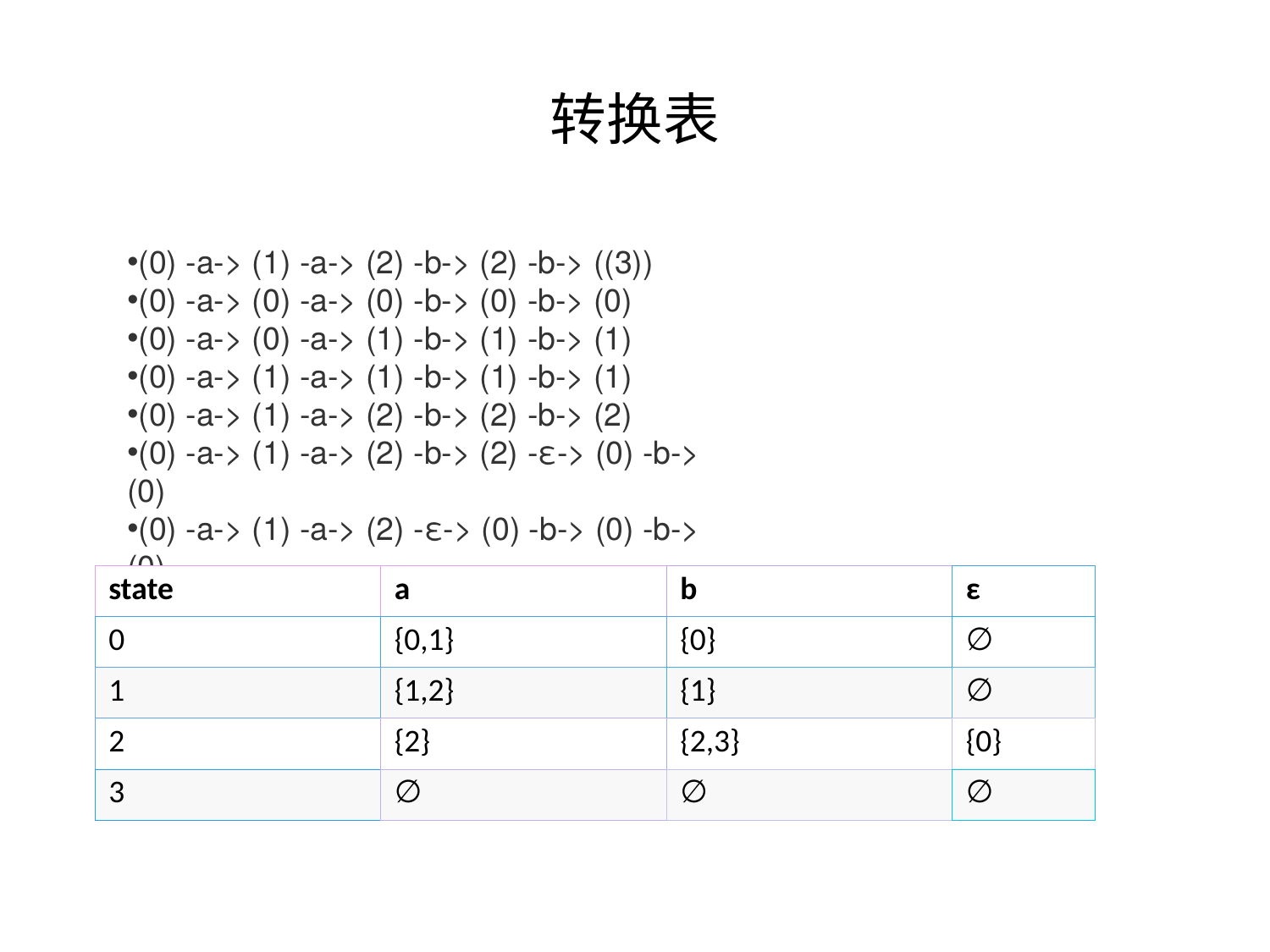

# 转换表
(0) -a-> (1) -a-> (2) -b-> (2) -b-> ((3))
(0) -a-> (0) -a-> (0) -b-> (0) -b-> (0)
(0) -a-> (0) -a-> (1) -b-> (1) -b-> (1)
(0) -a-> (1) -a-> (1) -b-> (1) -b-> (1)
(0) -a-> (1) -a-> (2) -b-> (2) -b-> (2)
(0) -a-> (1) -a-> (2) -b-> (2) -ε-> (0) -b-> (0)
(0) -a-> (1) -a-> (2) -ε-> (0) -b-> (0) -b-> (0)
| state | a | b | ε |
| --- | --- | --- | --- |
| 0 | {0,1} | {0} | ∅ |
| 1 | {1,2} | {1} | ∅ |
| 2 | {2} | {2,3} | {0} |
| 3 | ∅ | ∅ | ∅ |